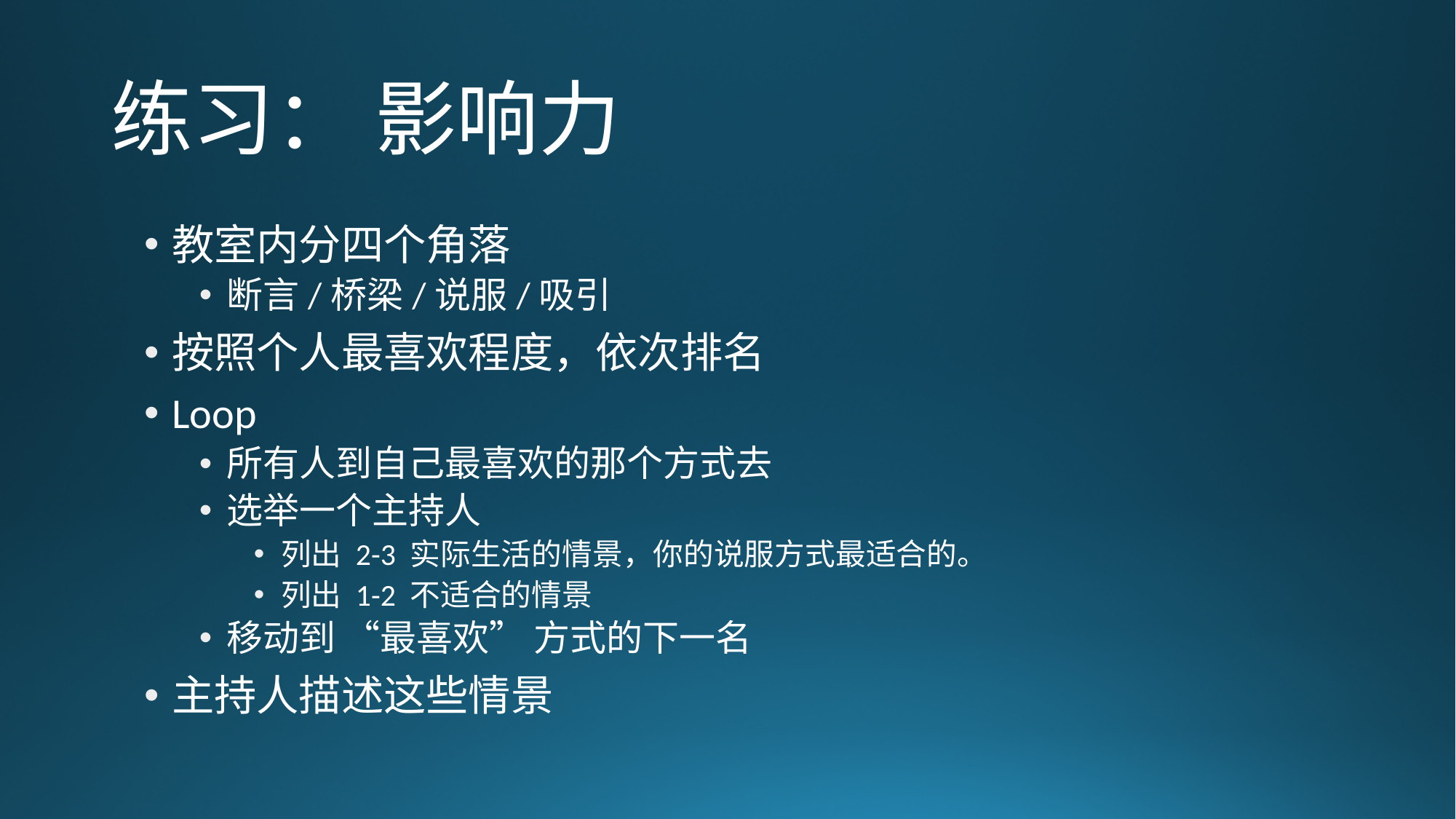

# 练习： 影响力
教室内分四个角落
断言/桥梁/说服/吸引
按照个人最喜欢程度，依次排名
Loop
所有人到自己最喜欢的那个方式去
选举一个主持人
列出 2-3 实际生活的情景，你的说服方式最适合的。
列出 1-2 不适合的情景
移动到 “最喜欢” 方式的下一名
主持人描述这些情景